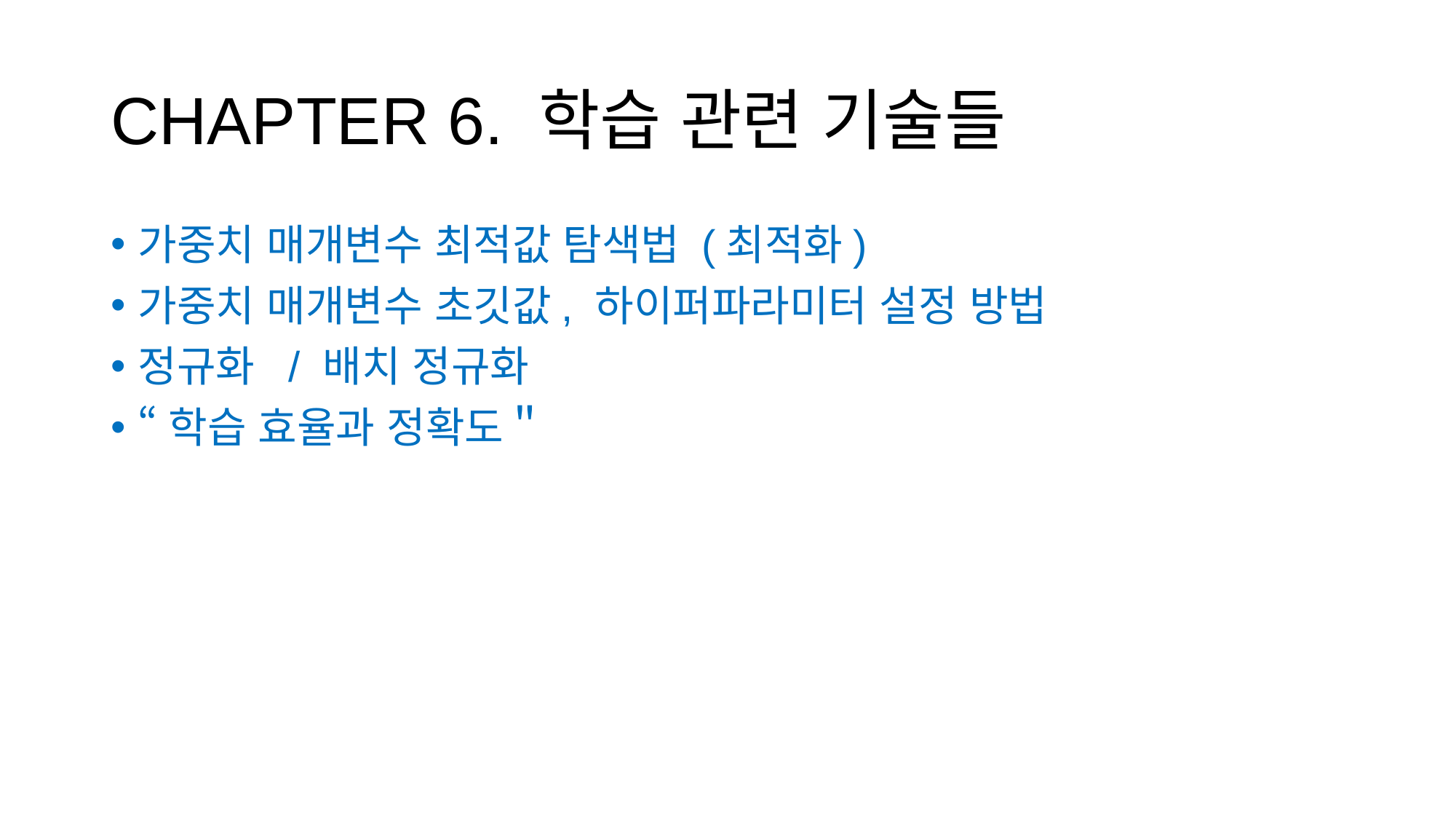

# CHAPTER 6. 학습 관련 기술들
가중치 매개변수 최적값 탐색법 (최적화)
가중치 매개변수 초깃값, 하이퍼파라미터 설정 방법
정규화  / 배치 정규화
“학습 효율과 정확도＂